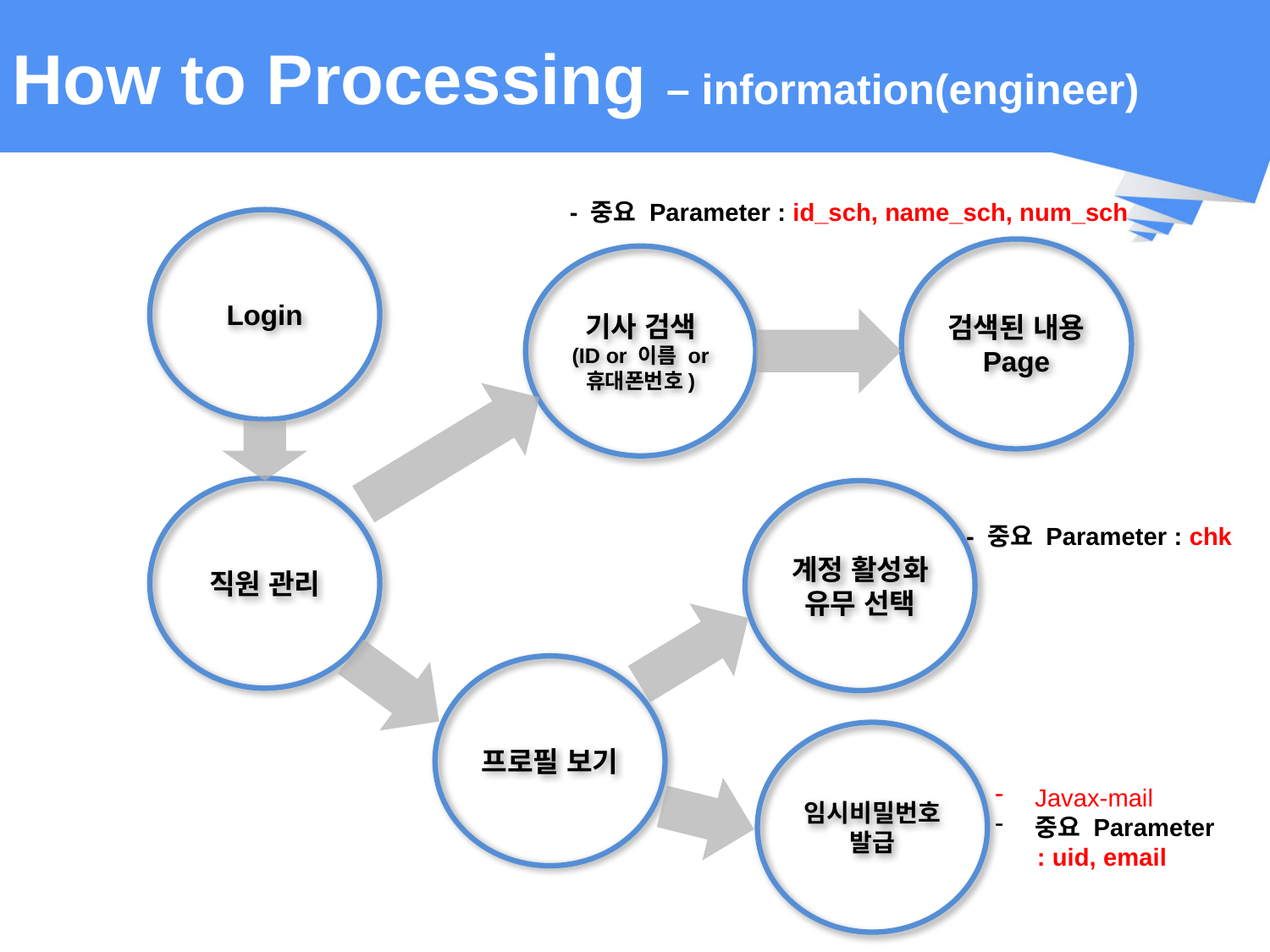

# How to Processing – information(engineer)
- 중요 Parameter : id_sch, name_sch, num_sch
Login
검색된 내용 Page
기사 검색
(ID or 이름 or 휴대폰번호)

직원 관리
계정 활성화 유무 선택
- 중요 Parameter : chk

프로필 보기
임시비밀번호 발급

Javax-mail
중요 Parameter
      : uid, email